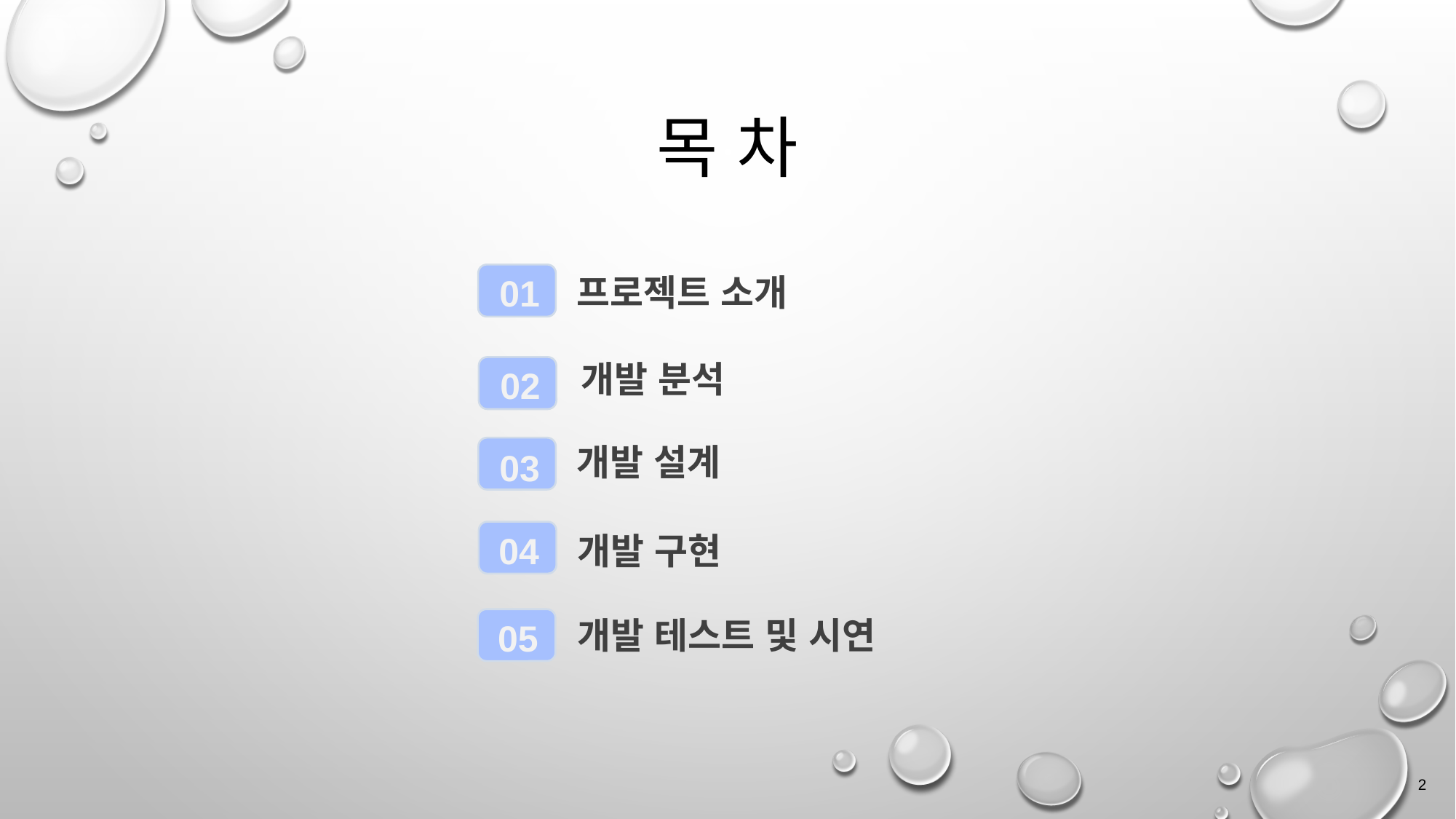

# 목 차

01
프로젝트 소개
개발 분석

02
개발 설계

03

04
개발 구현
개발 테스트 및 시연

05
2